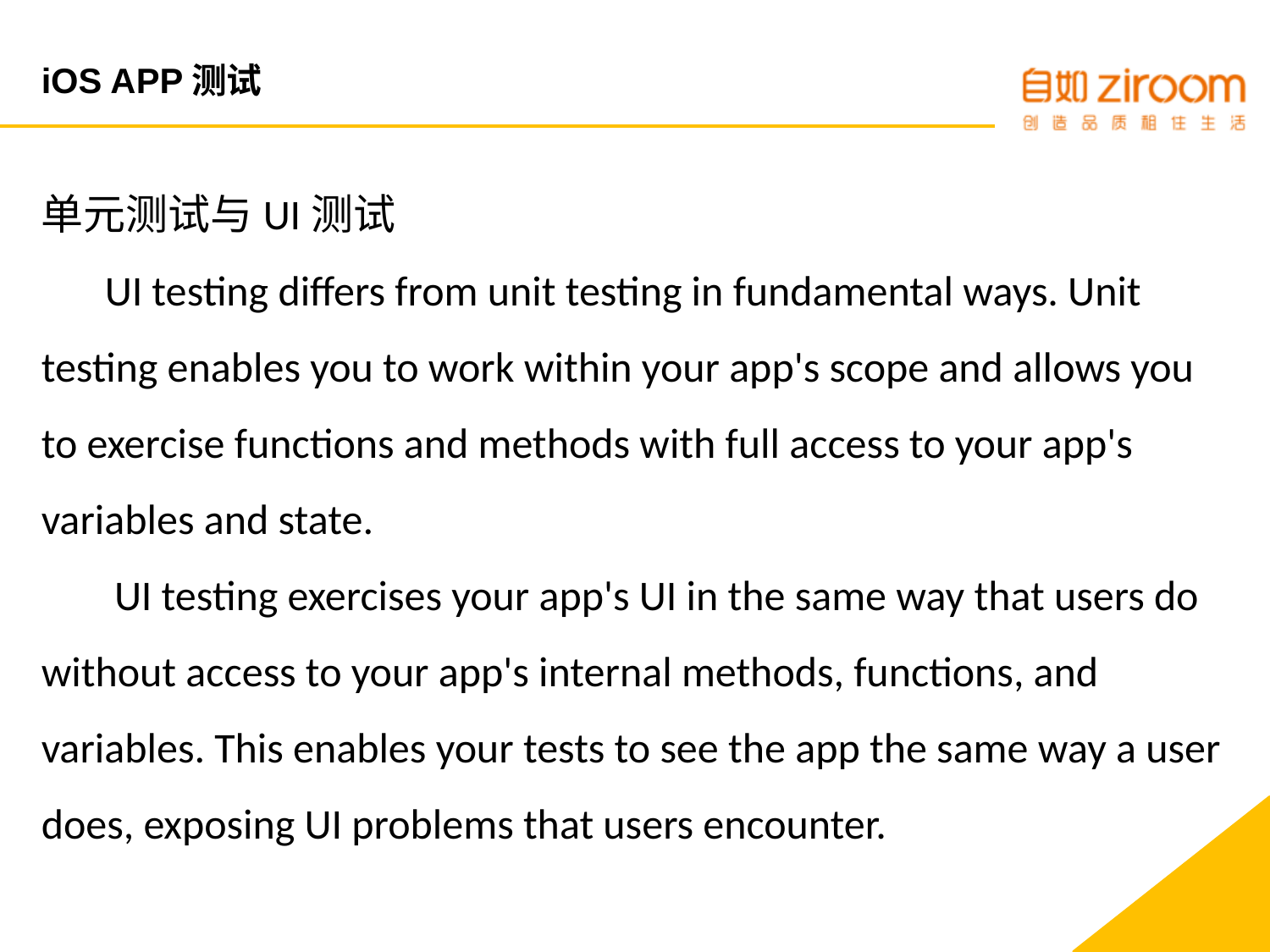

# iOS APP测试
单元测试与UI测试
UI testing differs from unit testing in fundamental ways. Unit testing enables you to work within your app's scope and allows you to exercise functions and methods with full access to your app's variables and state.
 UI testing exercises your app's UI in the same way that users do without access to your app's internal methods, functions, and variables. This enables your tests to see the app the same way a user does, exposing UI problems that users encounter.